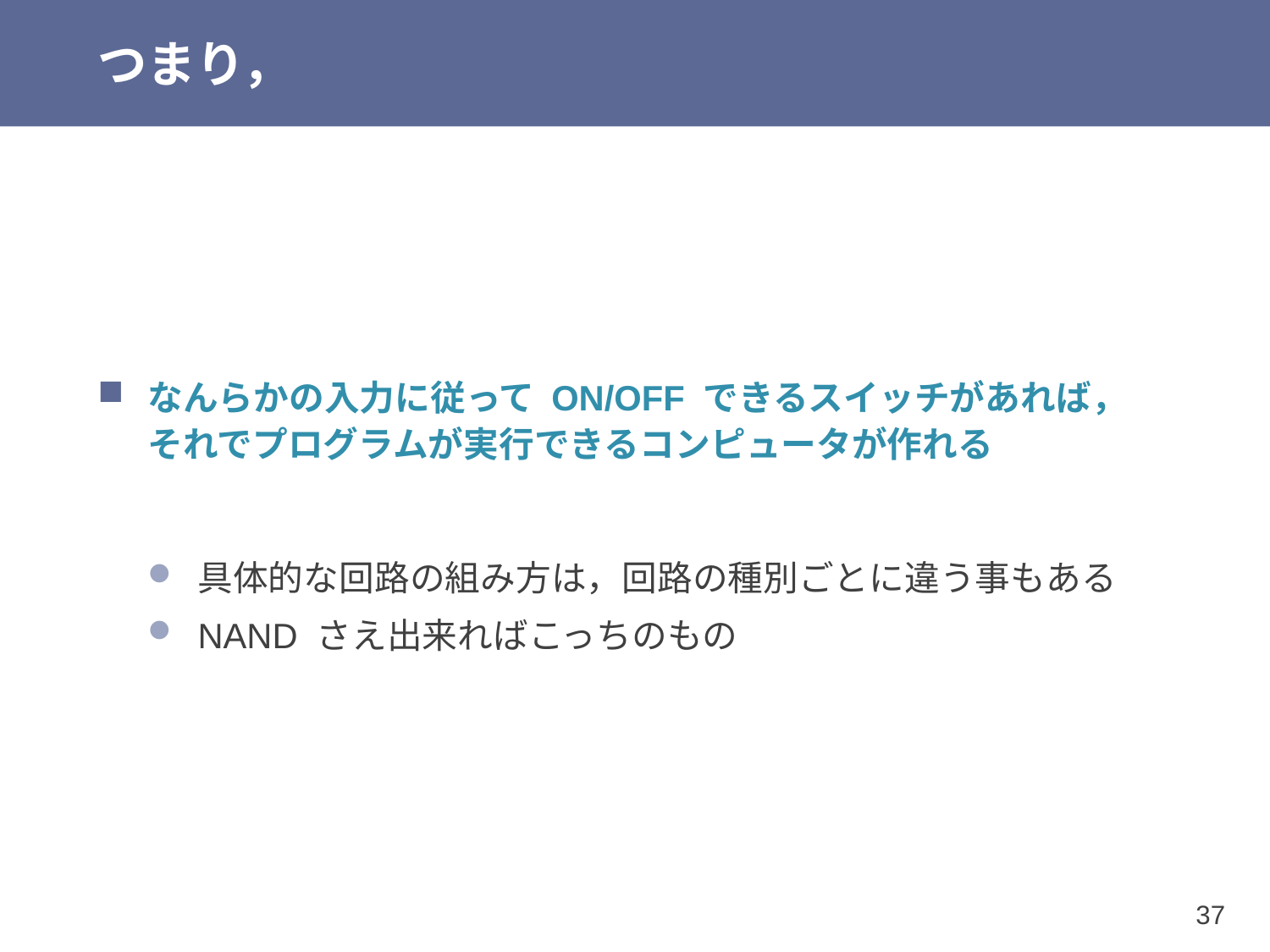

# つまり，
なんらかの入力に従って ON/OFF できるスイッチがあれば，
それでプログラムが実行できるコンピュータが作れる

具体的な回路の組み方は，回路の種別ごとに違う事もある
NAND さえ出来ればこっちのもの